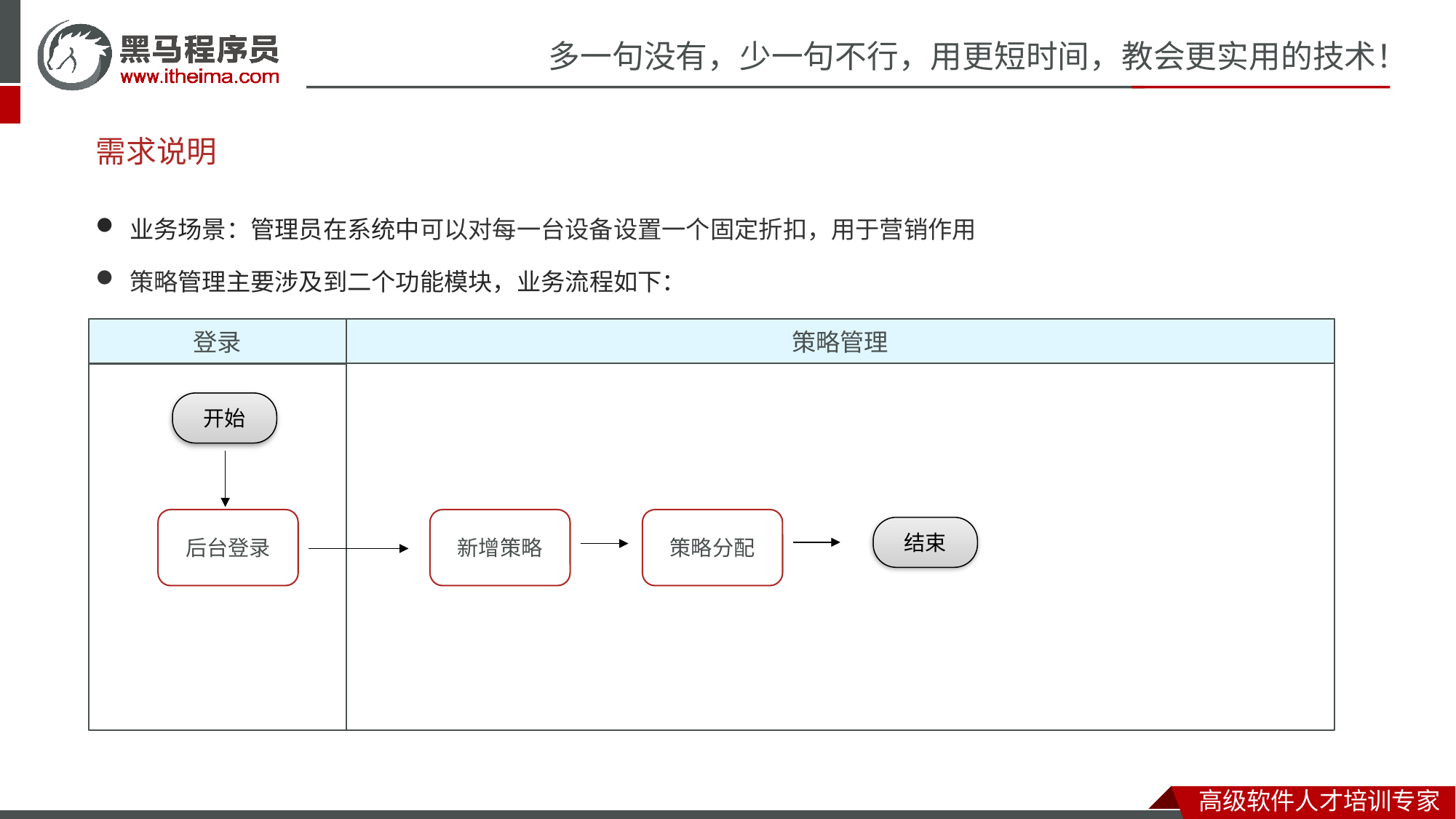

# 需求说明
业务场景：管理员在系统中可以对每一台设备设置一个固定折扣，用于营销作用
策略管理主要涉及到二个功能模块，业务流程如下：

登录

策略管理

开始
后台登录
新增策略
策略分配
结束